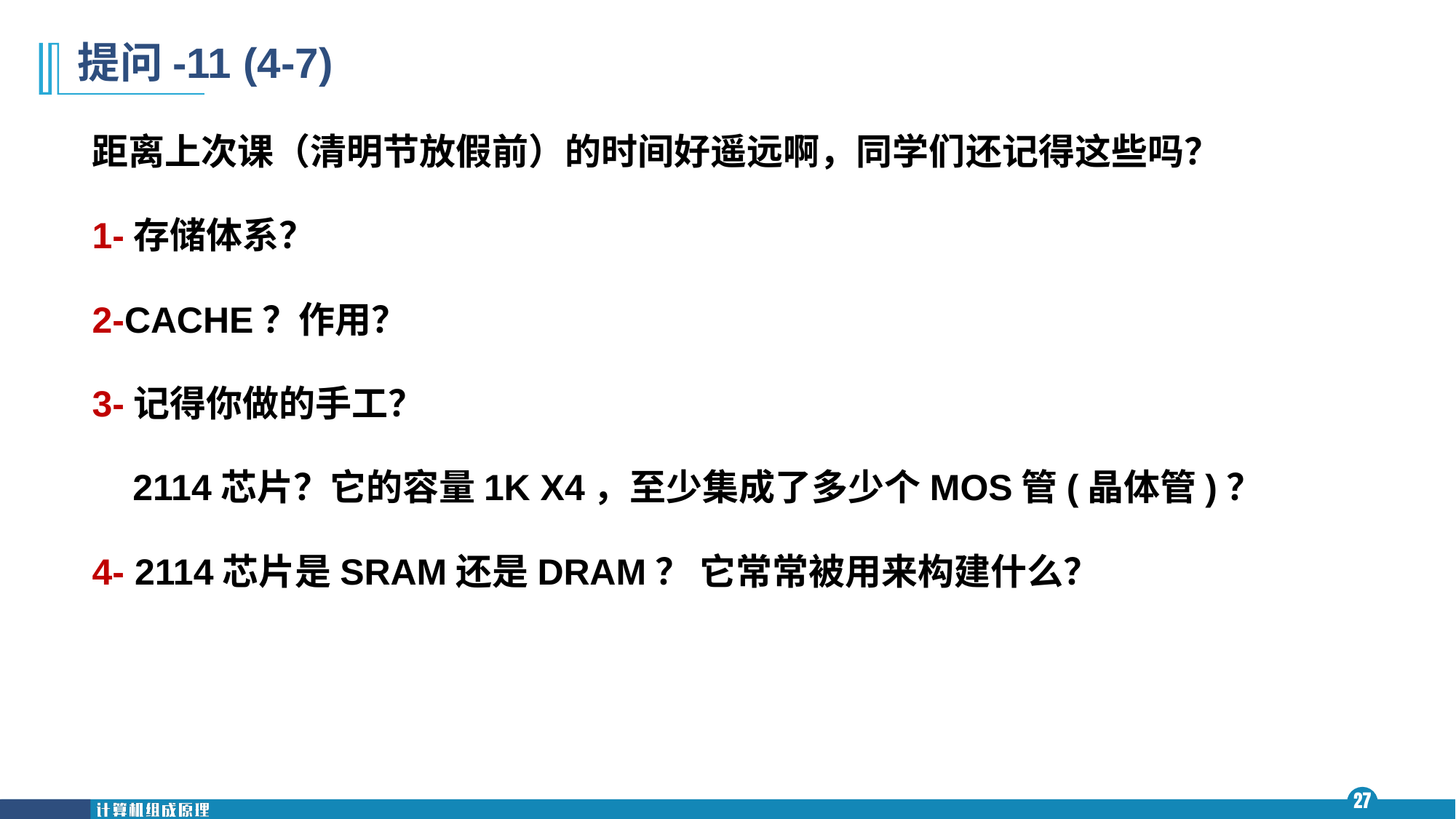

提问-11 (4-7)
距离上次课（清明节放假前）的时间好遥远啊，同学们还记得这些吗？
1-存储体系？
2-CACHE？作用？
3-记得你做的手工？
    2114芯片？它的容量1K X4，至少集成了多少个MOS管(晶体管)？
4- 2114芯片是SRAM还是DRAM？ 它常常被用来构建什么？